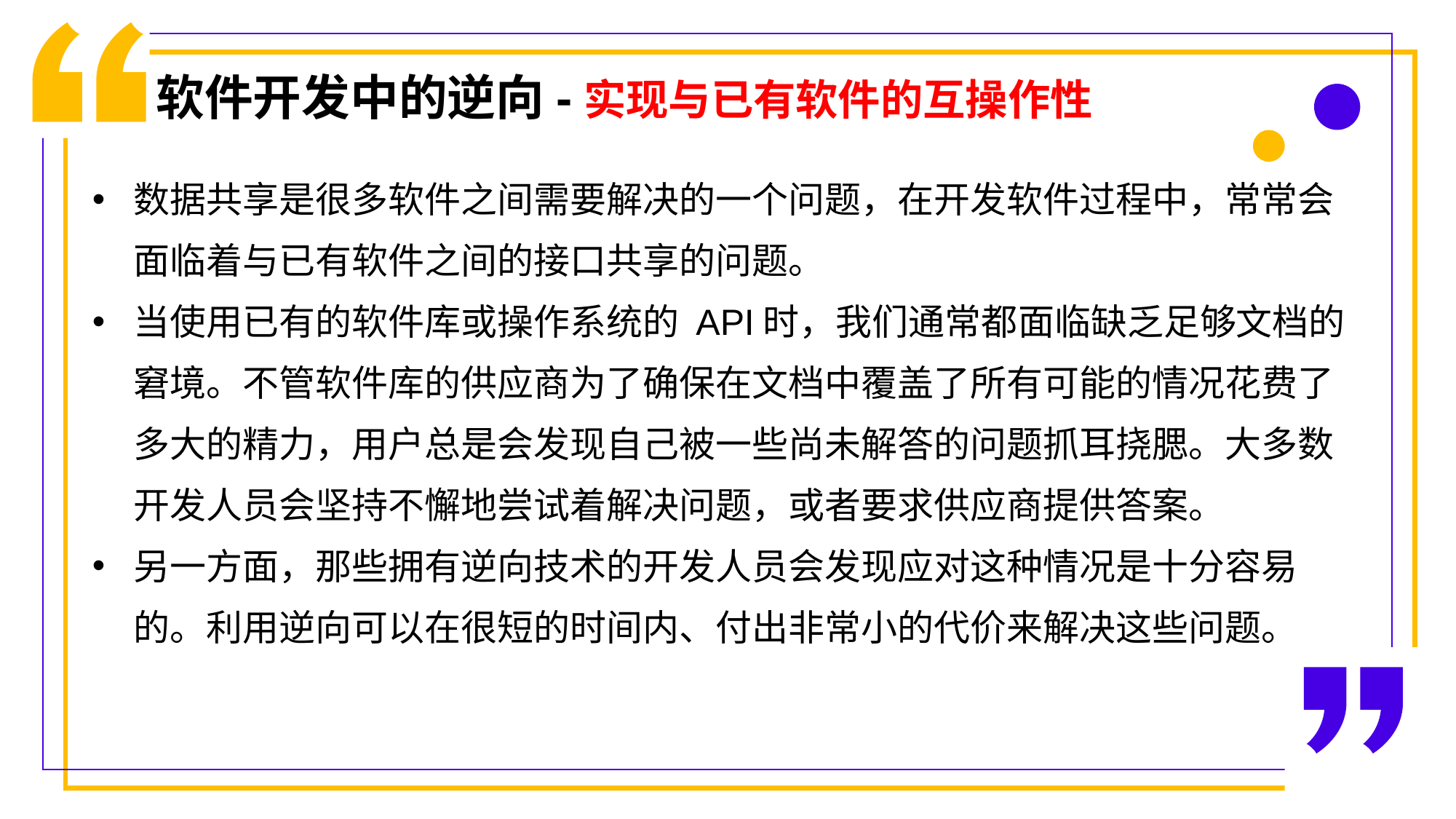

软件开发中的逆向-实现与已有软件的互操作性

数据共享是很多软件之间需要解决的一个问题，在开发软件过程中，常常会面临着与已有软件之间的接口共享的问题。
当使用已有的软件库或操作系统的 API时，我们通常都面临缺乏足够文档的窘境。不管软件库的供应商为了确保在文档中覆盖了所有可能的情况花费了多大的精力，用户总是会发现自己被一些尚未解答的问题抓耳挠腮。大多数开发人员会坚持不懈地尝试着解决问题，或者要求供应商提供答案。
另一方面，那些拥有逆向技术的开发人员会发现应对这种情况是十分容易的。利用逆向可以在很短的时间内、付出非常小的代价来解决这些问题。